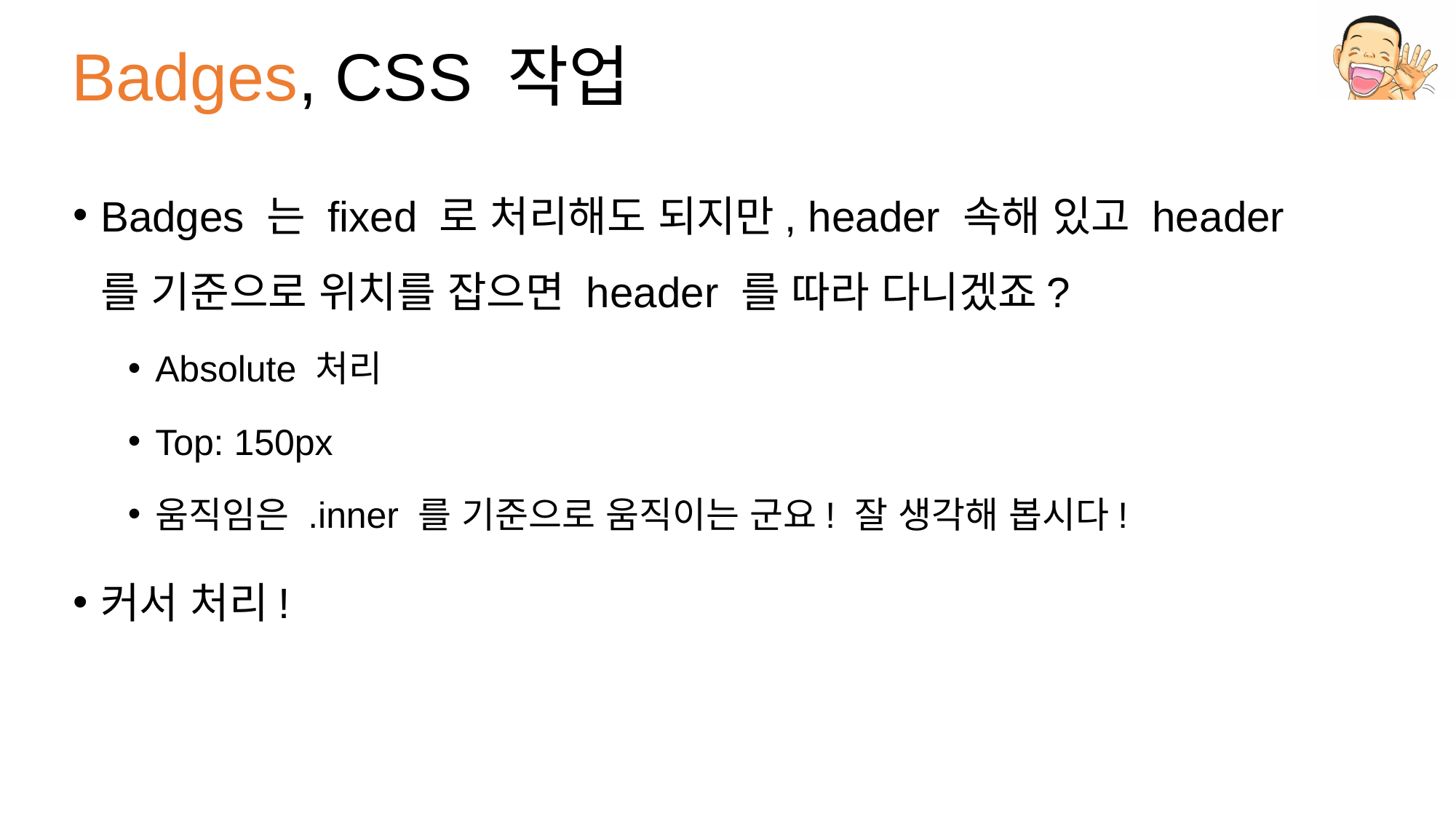

# Badges, CSS 작업
Badges 는 fixed 로 처리해도 되지만, header 속해 있고 header 를 기준으로 위치를 잡으면 header 를 따라 다니겠죠?
Absolute 처리
Top: 150px
움직임은 .inner 를 기준으로 움직이는 군요! 잘 생각해 봅시다!
커서 처리!